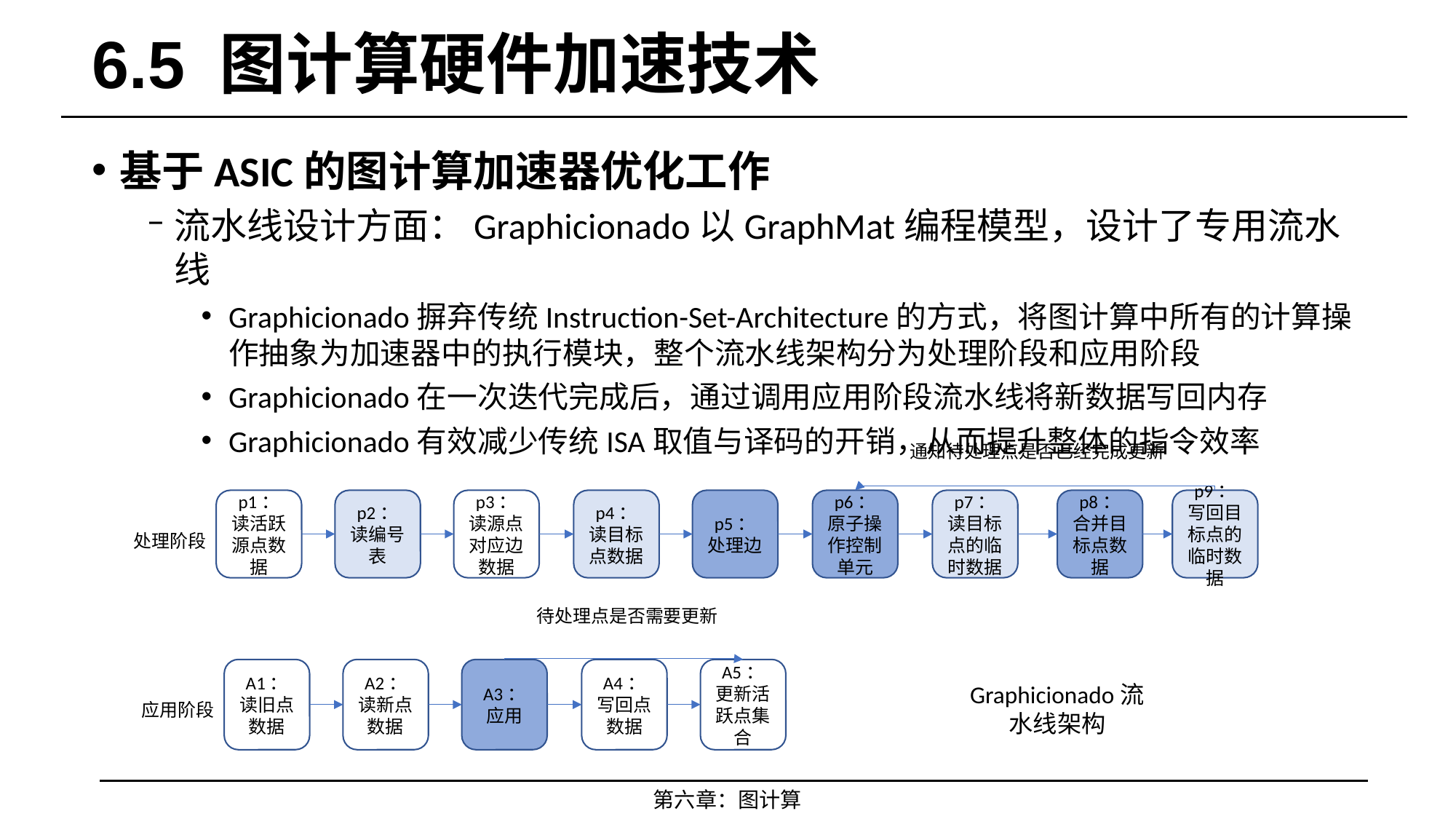

# 6.5 图计算硬件加速技术
基于ASIC的图计算加速器优化工作
流水线设计方面：Graphicionado以GraphMat编程模型，设计了专用流水线
Graphicionado摒弃传统Instruction-Set-Architecture的方式，将图计算中所有的计算操作抽象为加速器中的执行模块，整个流水线架构分为处理阶段和应用阶段
Graphicionado在一次迭代完成后，通过调用应用阶段流水线将新数据写回内存
Graphicionado有效减少传统ISA取值与译码的开销，从而提升整体的指令效率
通知待处理点是否已经完成更新
处理阶段
p1：读活跃源点数据
p2：读编号表
p3：读源点对应边数据
p4：读目标点数据
p5：处理边
p6：原子操作控制单元
p7：读目标点的临时数据
p8：合并目标点数据
p9：写回目标点的临时数据
待处理点是否需要更新
应用阶段
A1：读旧点数据
A2：读新点数据
A3：应用
A4：写回点数据
A5：更新活跃点集合
Graphicionado流水线架构